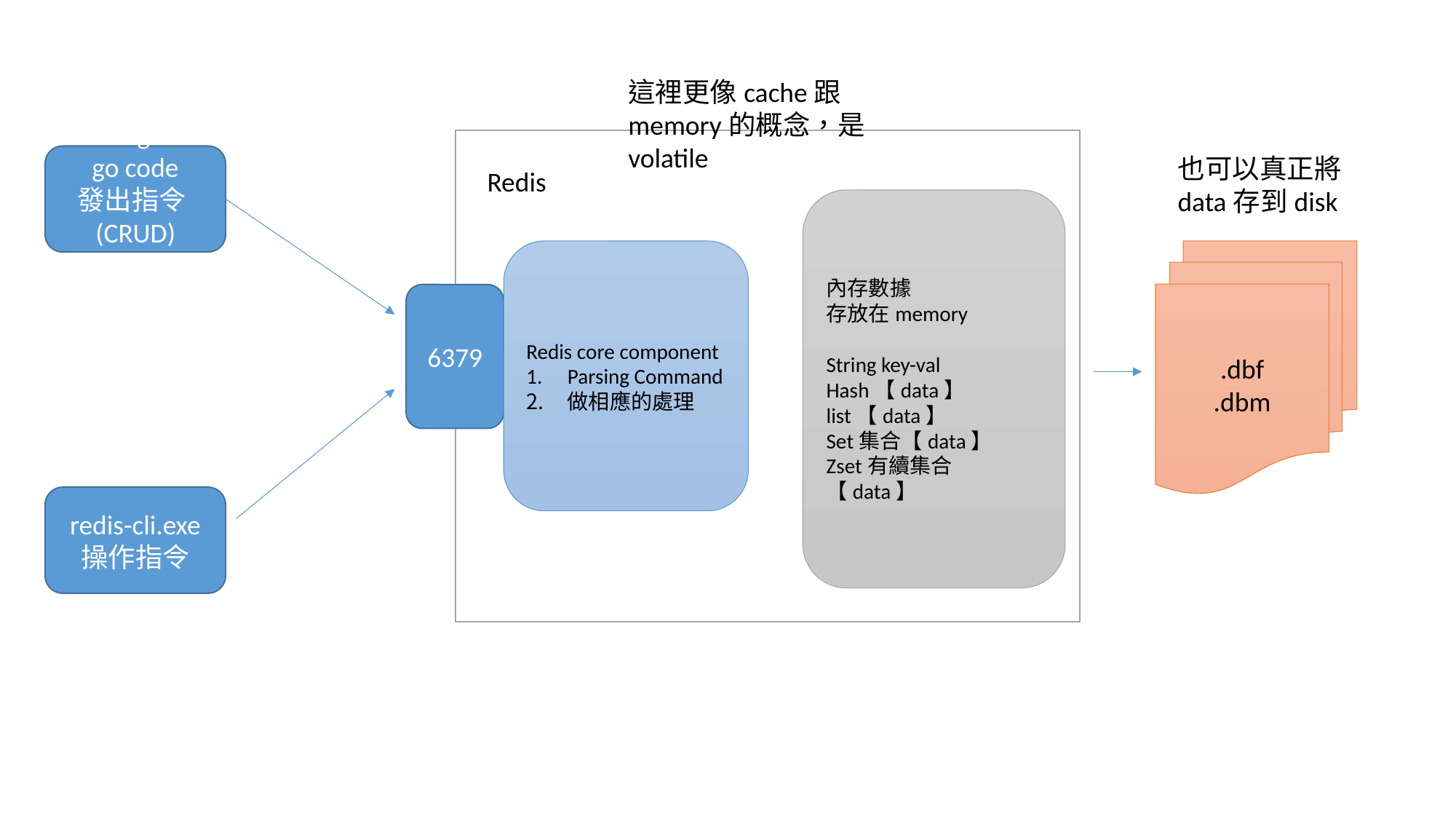

這裡更像cache跟memory的概念，是volatile

xx.go
go code
發出指令(CRUD)

也可以真正將data存到disk
Redis
內存數據
存放在memory

String key-val
Hash【data】
list【data】
Set集合【data】
Zset有續集合【data】
Redis core component
Parsing Command
做相應的處理
.dbf
.dbm
6379
redis-cli.exe
操作指令